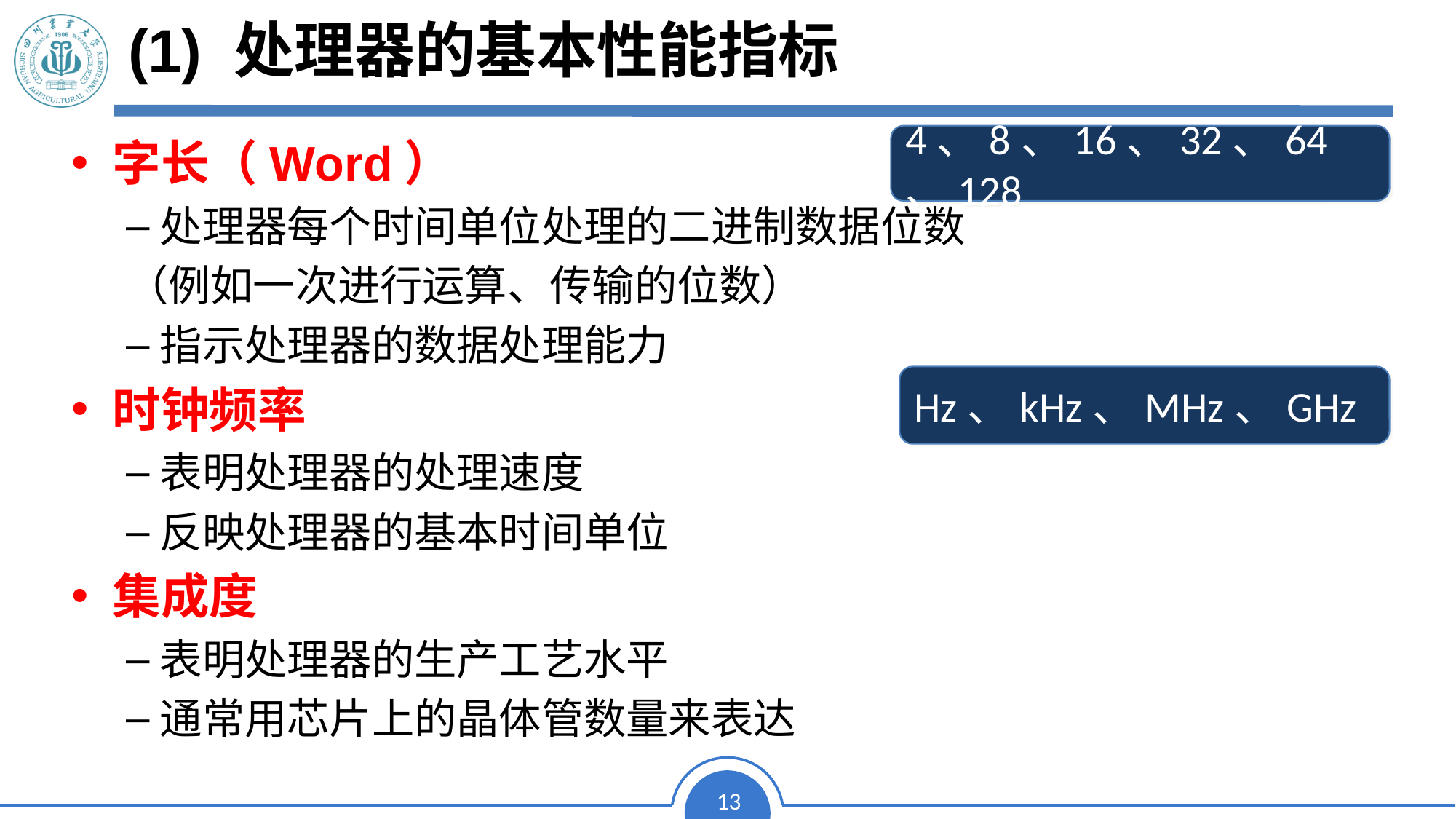

(1) 处理器的基本性能指标
4、8、16、32、64、128
字长（Word）
处理器每个时间单位处理的二进制数据位数
（例如一次进行运算、传输的位数）
指示处理器的数据处理能力
时钟频率
表明处理器的处理速度
反映处理器的基本时间单位
集成度
表明处理器的生产工艺水平
通常用芯片上的晶体管数量来表达
Hz、kHz、MHz、GHz